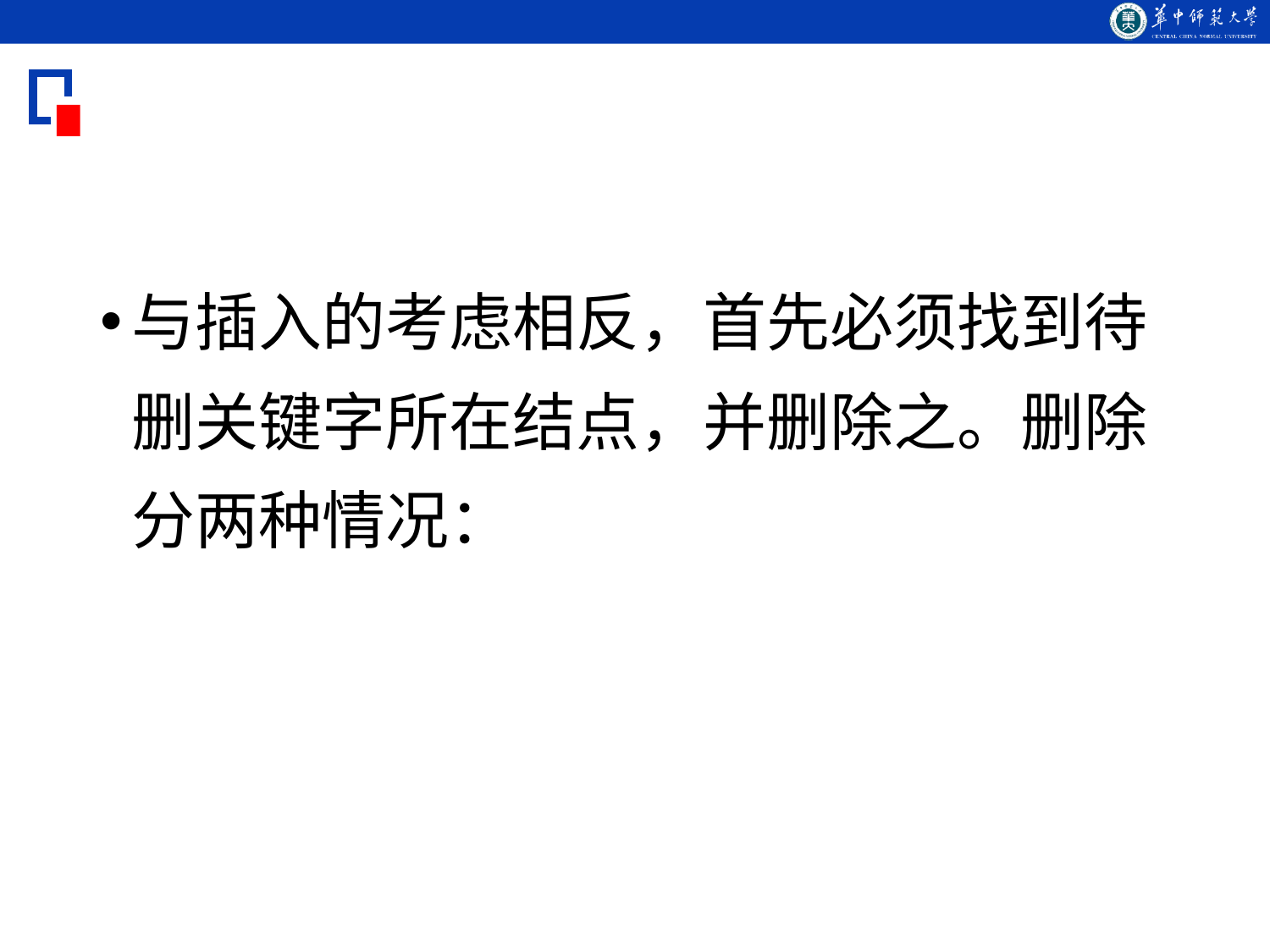

与插入的考虑相反，首先必须找到待删关键字所在结点，并删除之。删除分两种情况：